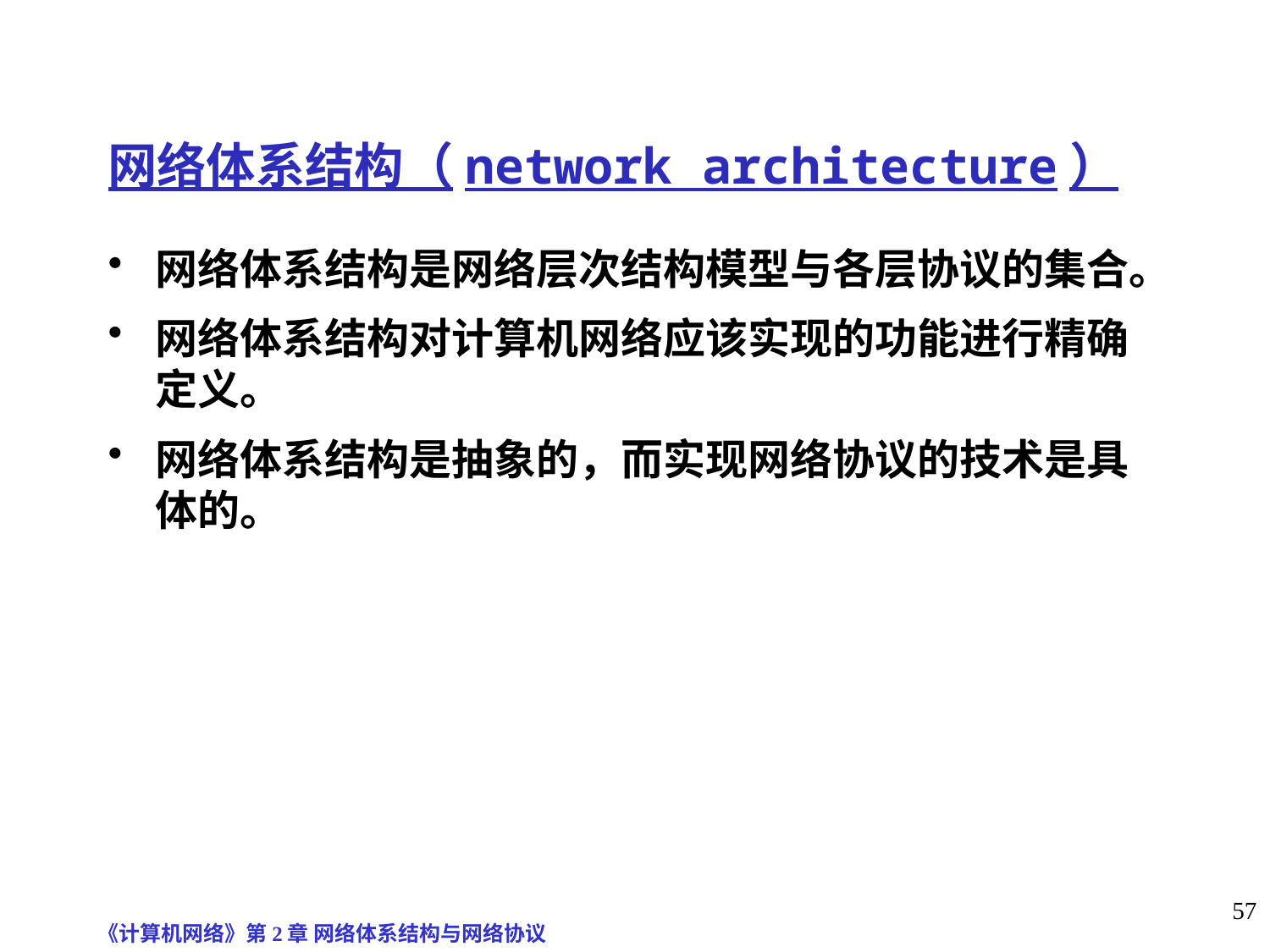

# 网络体系结构（network architecture）
网络体系结构是网络层次结构模型与各层协议的集合。
网络体系结构对计算机网络应该实现的功能进行精确定义。
网络体系结构是抽象的，而实现网络协议的技术是具体的。

《计算机网络》第2章 网络体系结构与网络协议
57